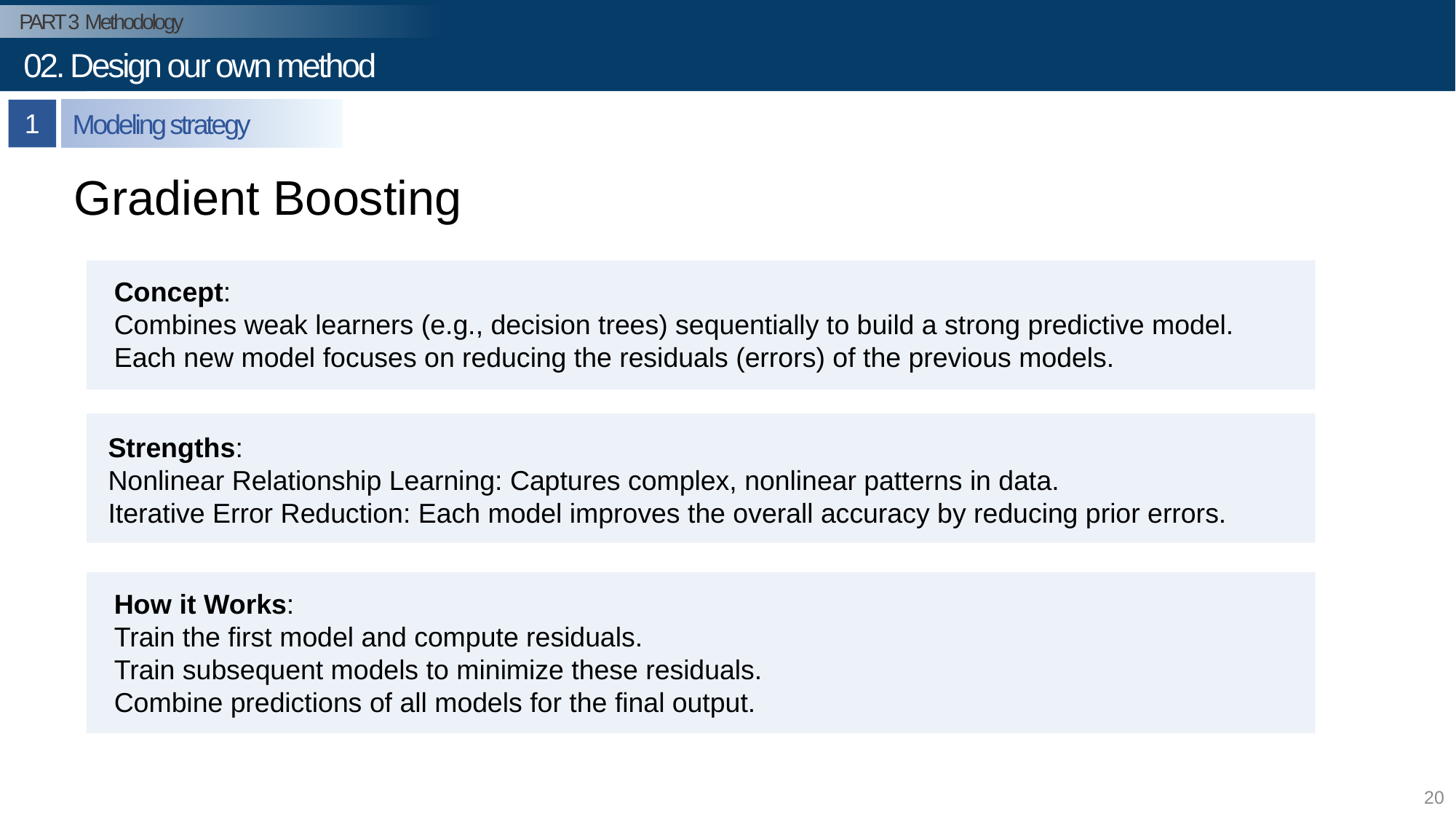

PART 3  Methodology

Part 1
 02. Design our own method

연구 개요

1
Modeling strategy
Gradient Boosting
3

Concept:
Combines weak learners (e.g., decision trees) sequentially to build a strong predictive model.
Each new model focuses on reducing the residuals (errors) of the previous models.

Strengths:
Nonlinear Relationship Learning: Captures complex, nonlinear patterns in data.
Iterative Error Reduction: Each model improves the overall accuracy by reducing prior errors.

How it Works:
Train the first model and compute residuals.
Train subsequent models to minimize these residuals.
Combine predictions of all models for the final output.

20